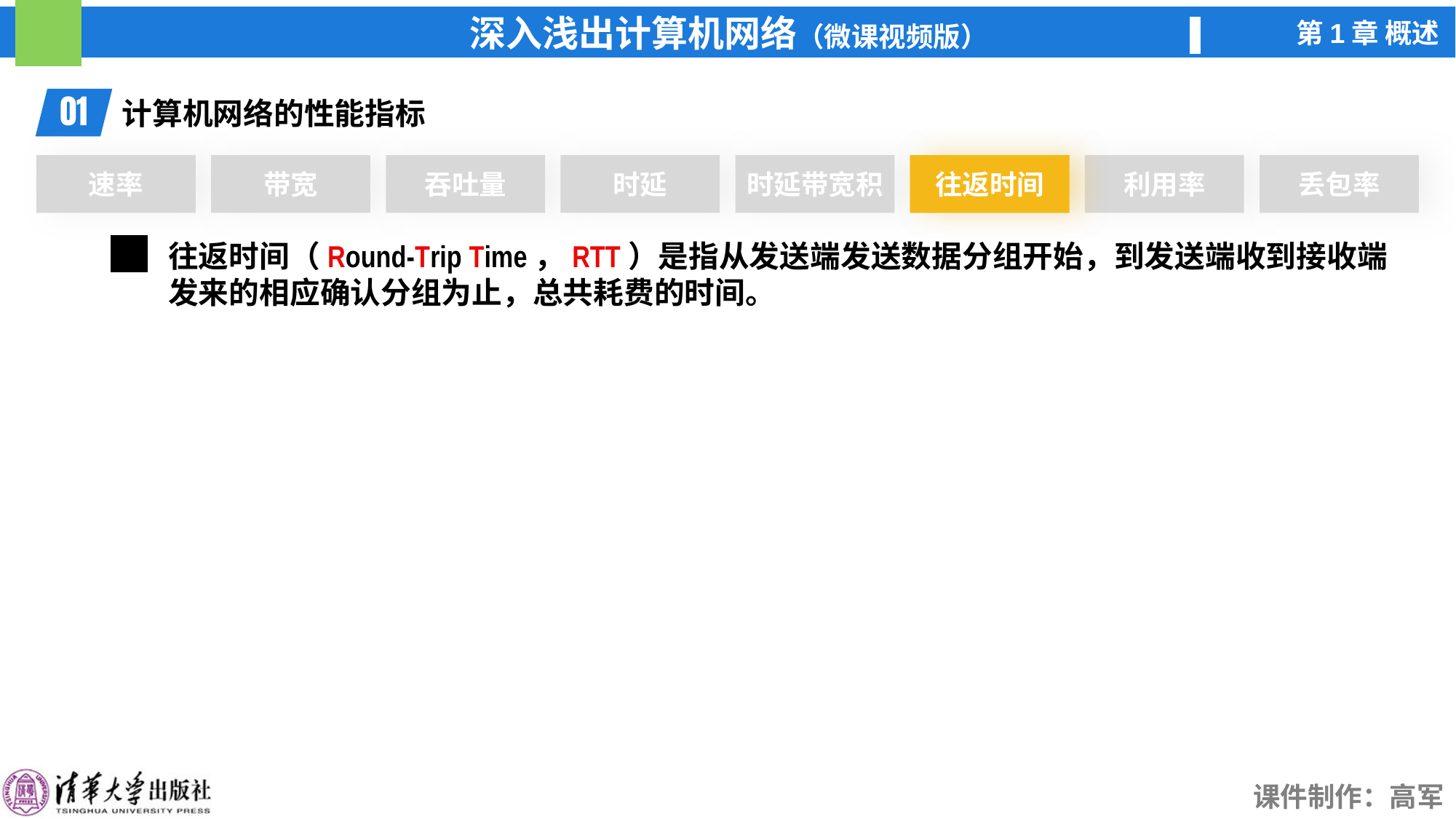

01
计算机网络的性能指标
速率
带宽
吞吐量
时延
时延带宽积
往返时间
往返时间
利用率
丢包率
往返时间（Round-Trip Time，RTT）是指从发送端发送数据分组开始，到发送端收到接收端发来的相应确认分组为止，总共耗费的时间。